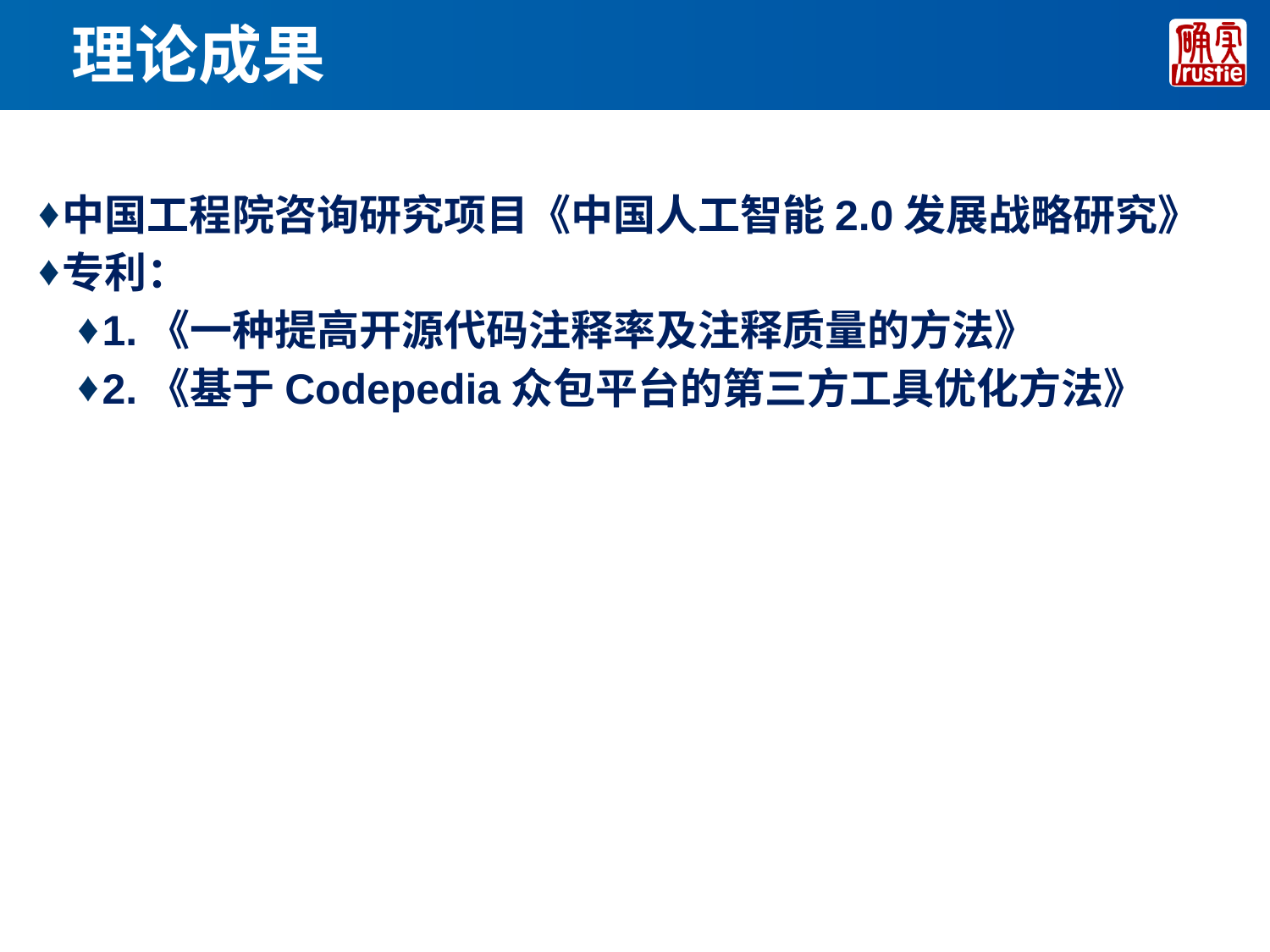

# 理论成果
中国工程院咨询研究项目《中国人工智能2.0发展战略研究》
专利：
1.《一种提高开源代码注释率及注释质量的方法》
2.《基于Codepedia众包平台的第三方工具优化方法》